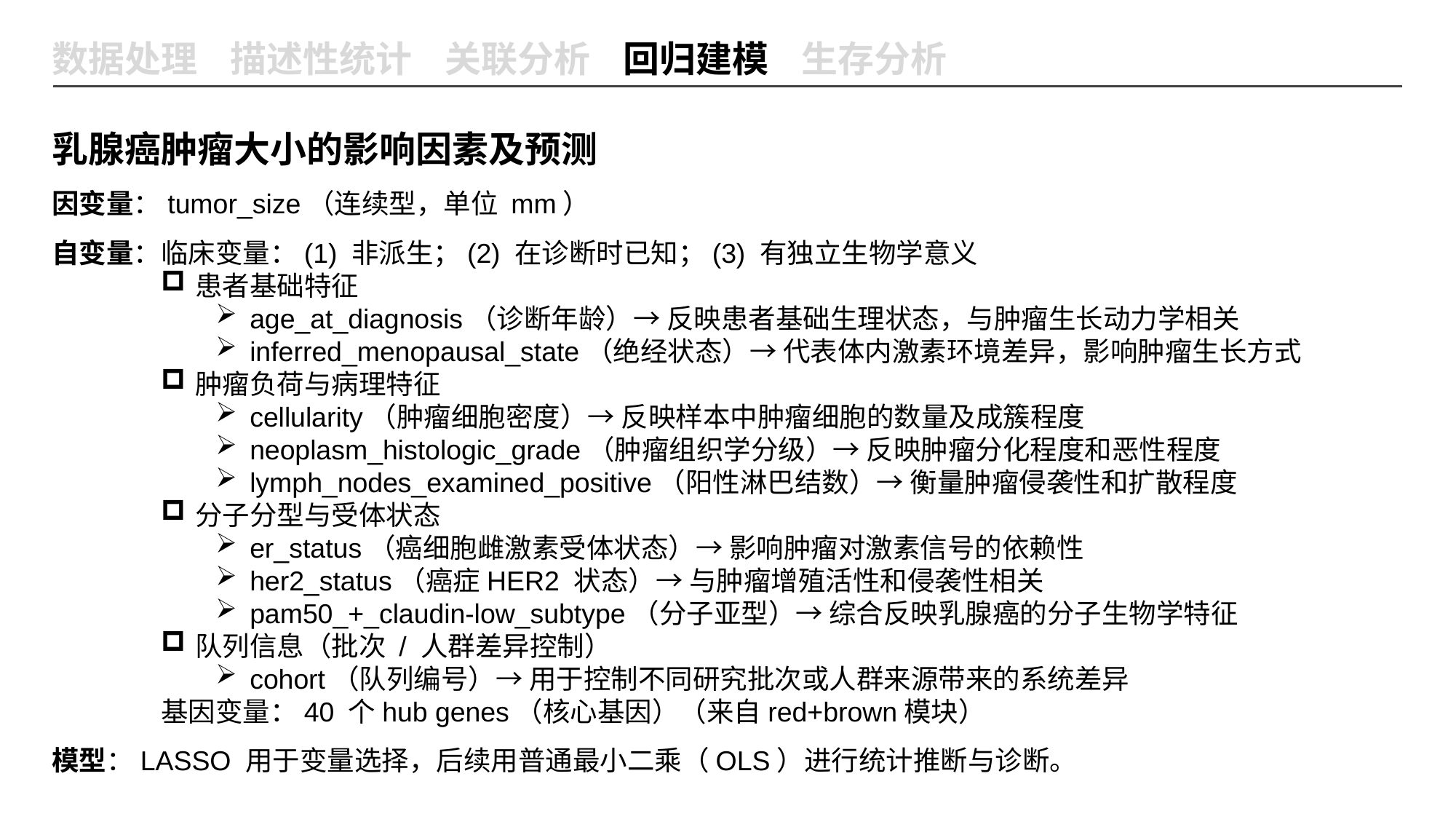

数据处理    描述性统计    关联分析    回归建模    生存分析
乳腺癌肿瘤大小的影响因素及预测
因变量：tumor_size（连续型，单位 mm）
自变量：临床变量：(1) 非派生；(2) 在诊断时已知；(3) 有独立生物学意义
患者基础特征
age_at_diagnosis（诊断年龄）→ 反映患者基础生理状态，与肿瘤生长动力学相关
inferred_menopausal_state（绝经状态）→ 代表体内激素环境差异，影响肿瘤生长方式
肿瘤负荷与病理特征
cellularity（肿瘤细胞密度）→ 反映样本中肿瘤细胞的数量及成簇程度
neoplasm_histologic_grade（肿瘤组织学分级）→ 反映肿瘤分化程度和恶性程度
lymph_nodes_examined_positive（阳性淋巴结数）→ 衡量肿瘤侵袭性和扩散程度
分子分型与受体状态
er_status（癌细胞雌激素受体状态）→ 影响肿瘤对激素信号的依赖性
her2_status（癌症HER2 状态）→ 与肿瘤增殖活性和侵袭性相关
pam50_+_claudin-low_subtype（分子亚型）→ 综合反映乳腺癌的分子生物学特征
队列信息（批次 / 人群差异控制）
cohort（队列编号）→ 用于控制不同研究批次或人群来源带来的系统差异
基因变量：40 个hub genes（核心基因）（来自red+brown模块）
模型：LASSO 用于变量选择，后续用普通最小二乘（OLS）进行统计推断与诊断。